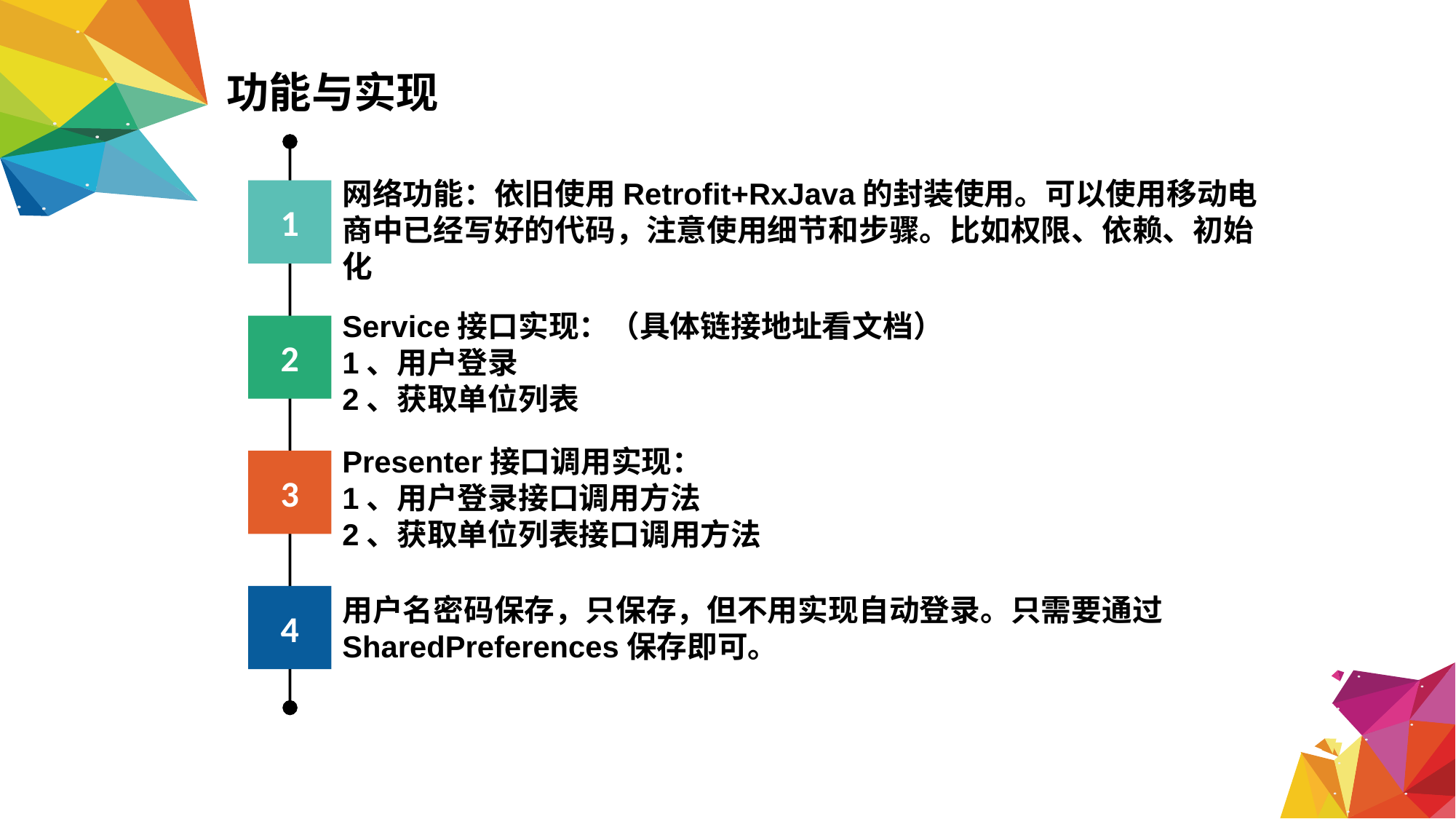

功能与实现

网络功能：依旧使用Retrofit+RxJava的封装使用。可以使用移动电商中已经写好的代码，注意使用细节和步骤。比如权限、依赖、初始化
1
Service接口实现：（具体链接地址看文档）
1、用户登录
2、获取单位列表
2
Presenter接口调用实现：
1、用户登录接口调用方法
2、获取单位列表接口调用方法
3
4
用户名密码保存，只保存，但不用实现自动登录。只需要通过SharedPreferences保存即可。